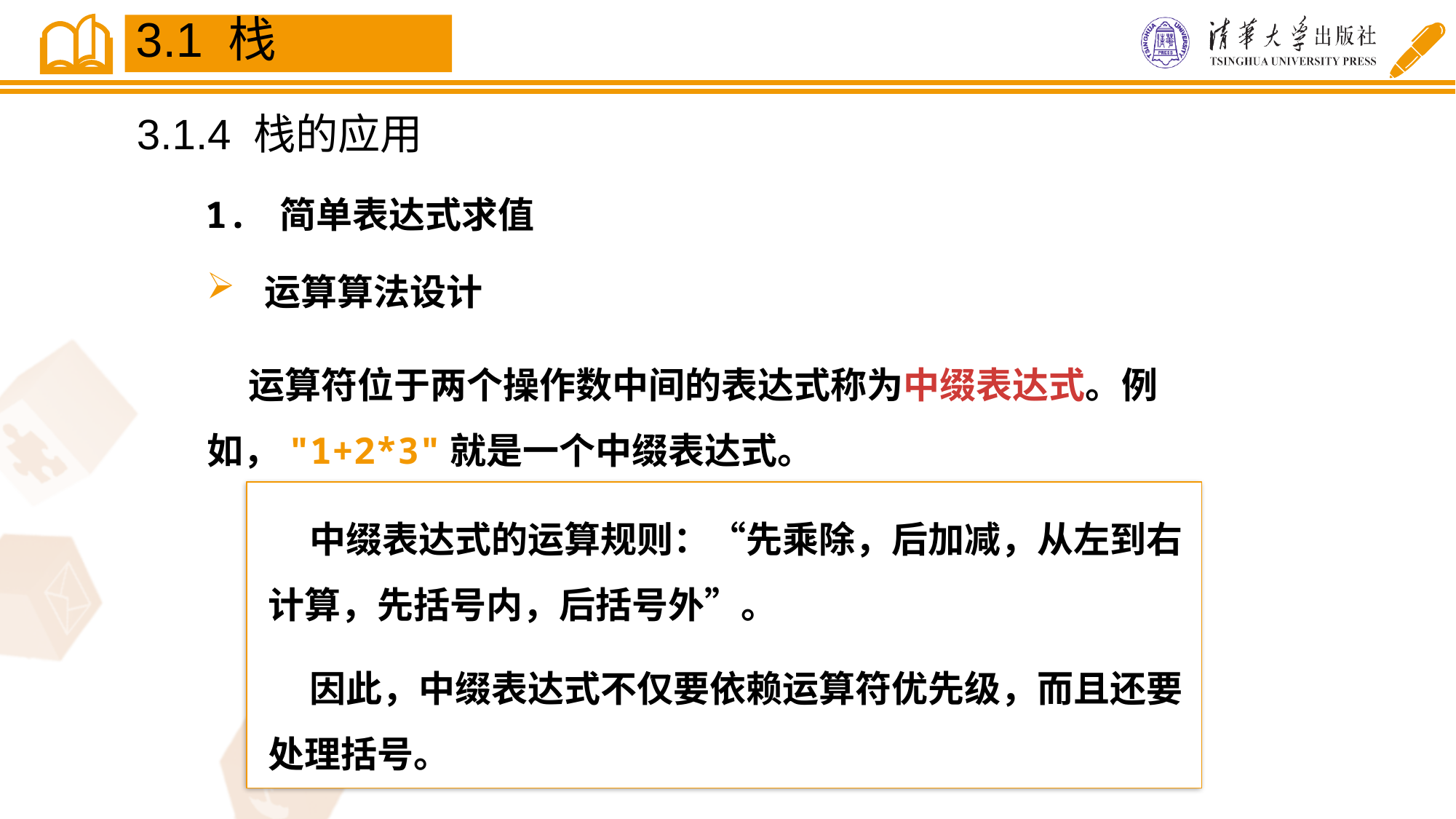

3.1 栈
3.1.4 栈的应用
1. 简单表达式求值
 运算算法设计
    运算符位于两个操作数中间的表达式称为中缀表达式。例如，"1+2*3"就是一个中缀表达式。
    中缀表达式的运算规则：“先乘除，后加减，从左到右计算，先括号内，后括号外”。
    因此，中缀表达式不仅要依赖运算符优先级，而且还要处理括号。